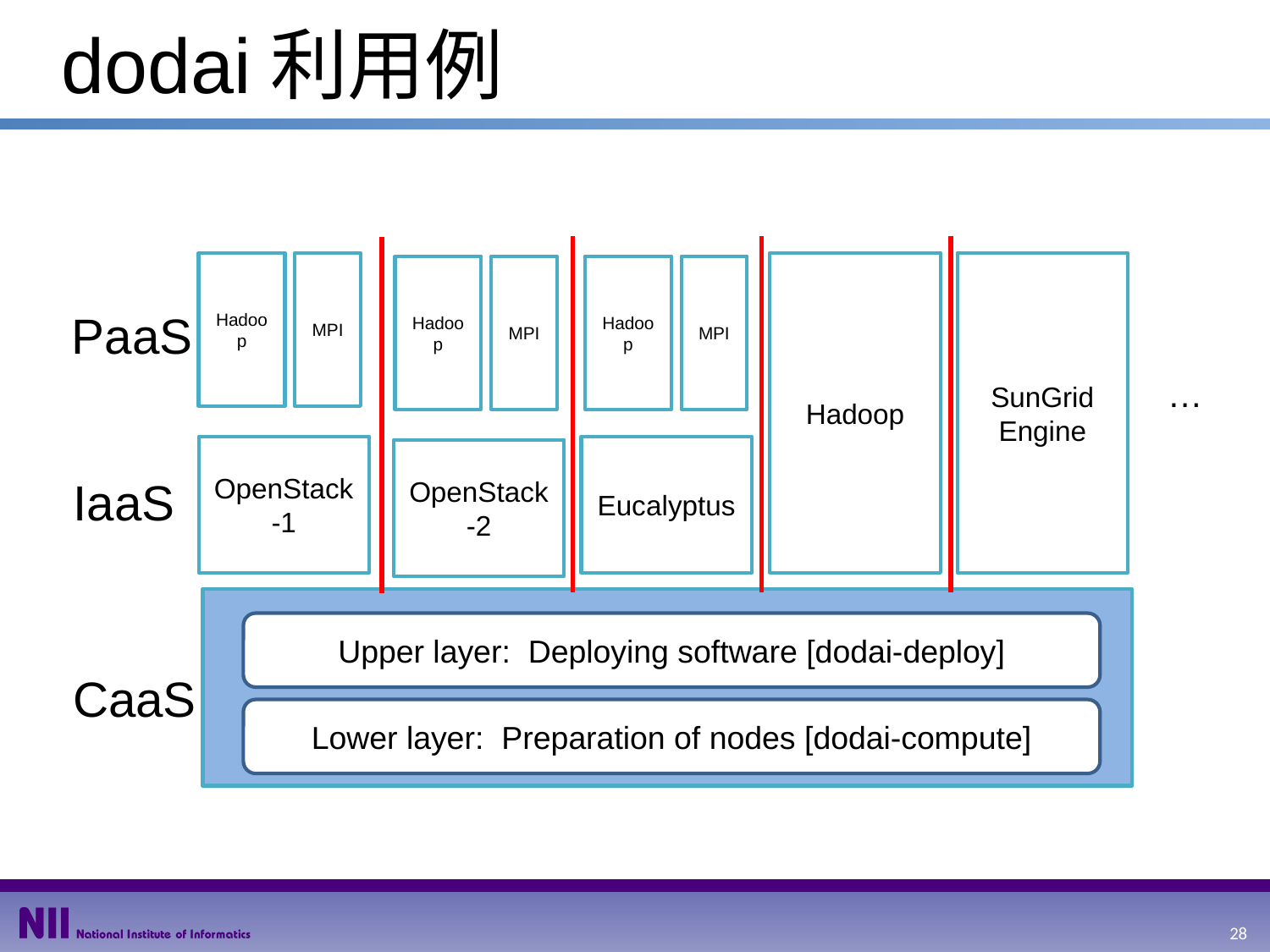

dodai利用例
Hadoop
MPI
Hadoop
SunGrid Engine
Hadoop
MPI
Hadoop
MPI
PaaS
…
OpenStack-1
Eucalyptus
OpenStack-2
IaaS

Upper layer:  Deploying software [dodai-deploy]
CaaS
Lower layer:  Preparation of nodes [dodai-compute]
28